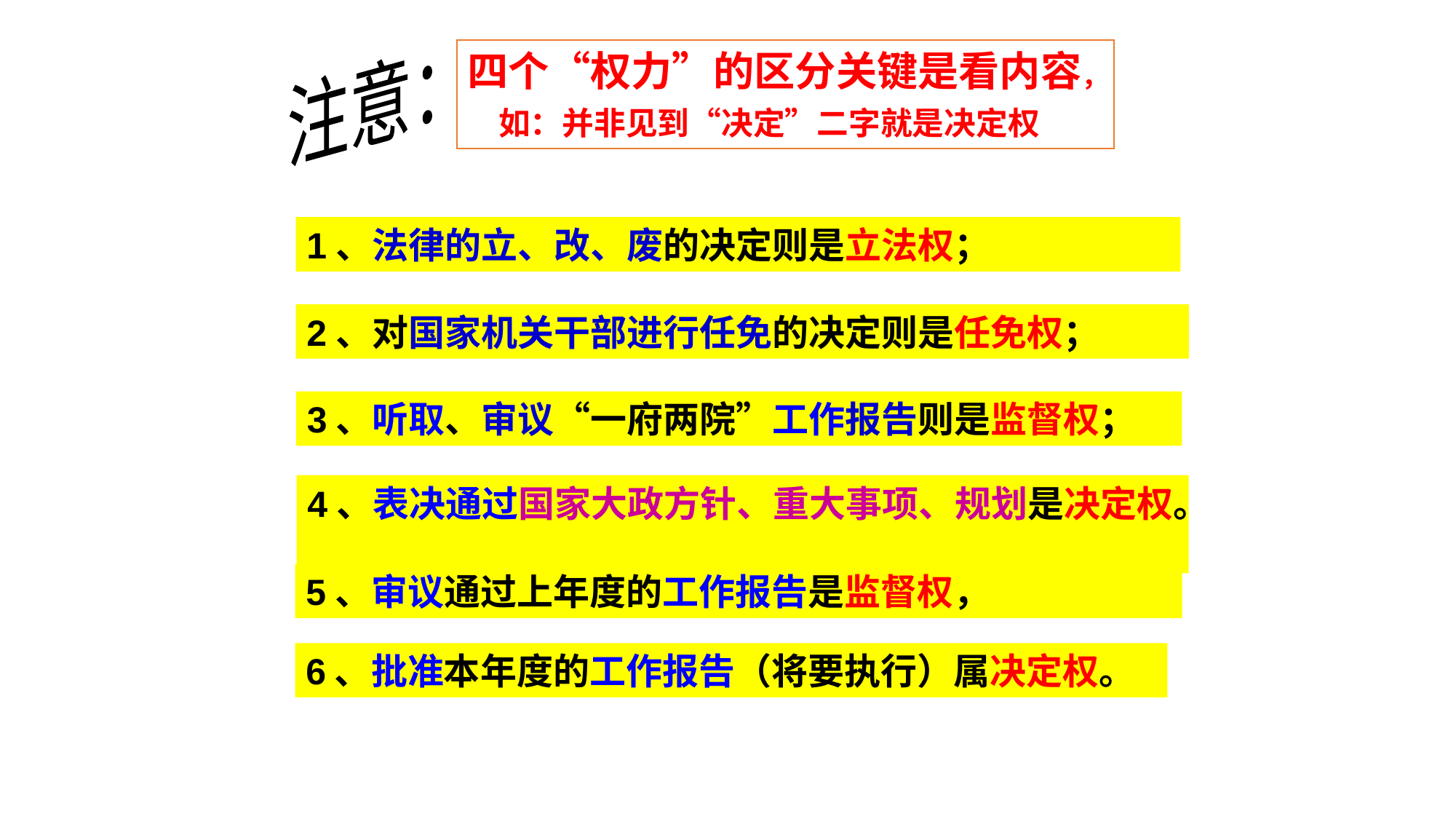

四个“权力”的区分关键是看内容，     如：并非见到“决定”二字就是决定权
注意：
1、法律的立、改、废的决定则是立法权；
2、对国家机关干部进行任免的决定则是任免权；
3、听取、审议“一府两院”工作报告则是监督权；
4、表决通过国家大政方针、重大事项、规划是决定权。
5、审议通过上年度的工作报告是监督权，
6、批准本年度的工作报告（将要执行）属决定权。